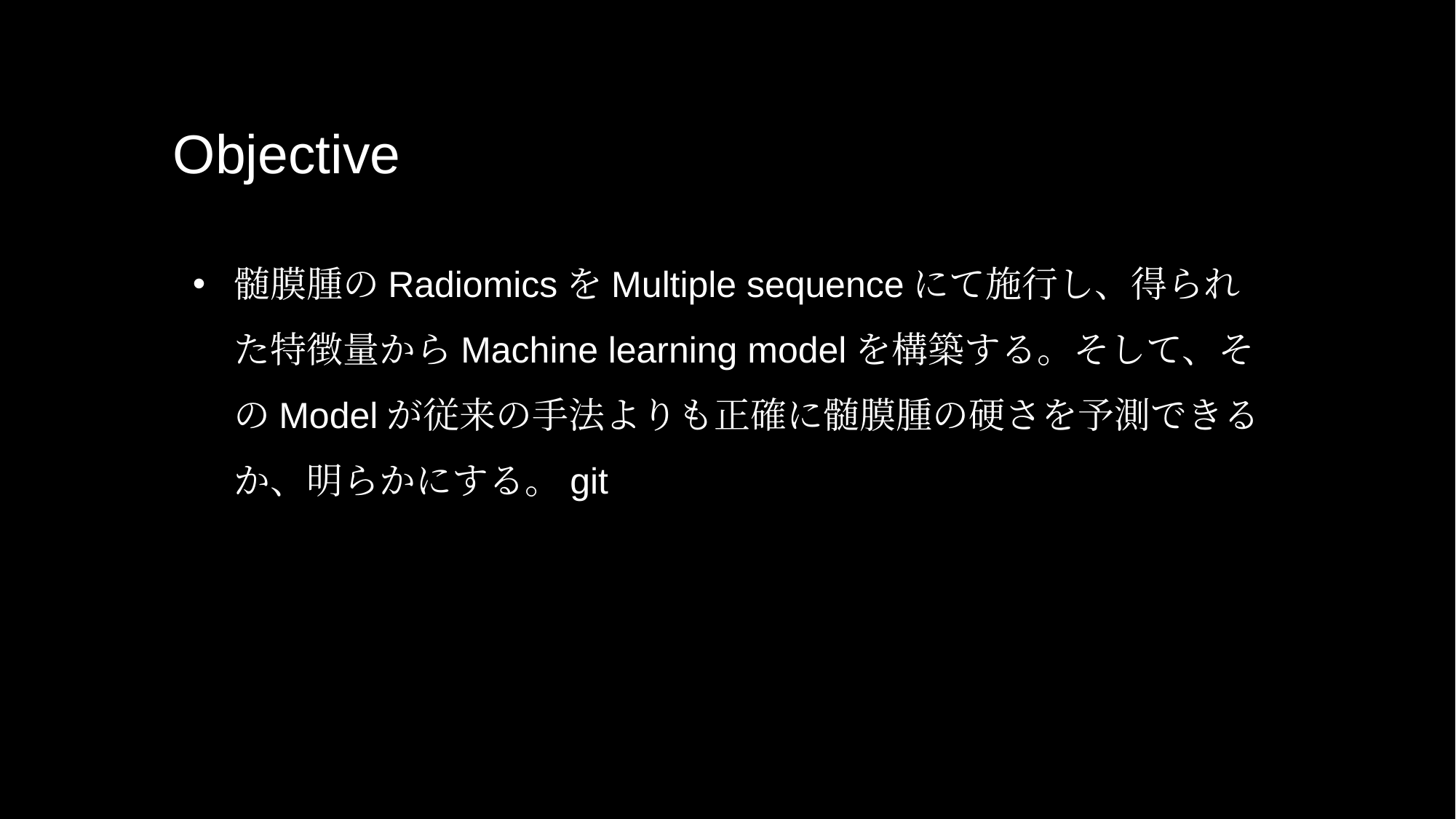

# Objective
髄膜腫のRadiomicsをMultiple sequenceにて施行し、得られた特徴量からMachine learning modelを構築する。そして、そのModelが従来の手法よりも正確に髄膜腫の硬さを予測できるか、明らかにする。git